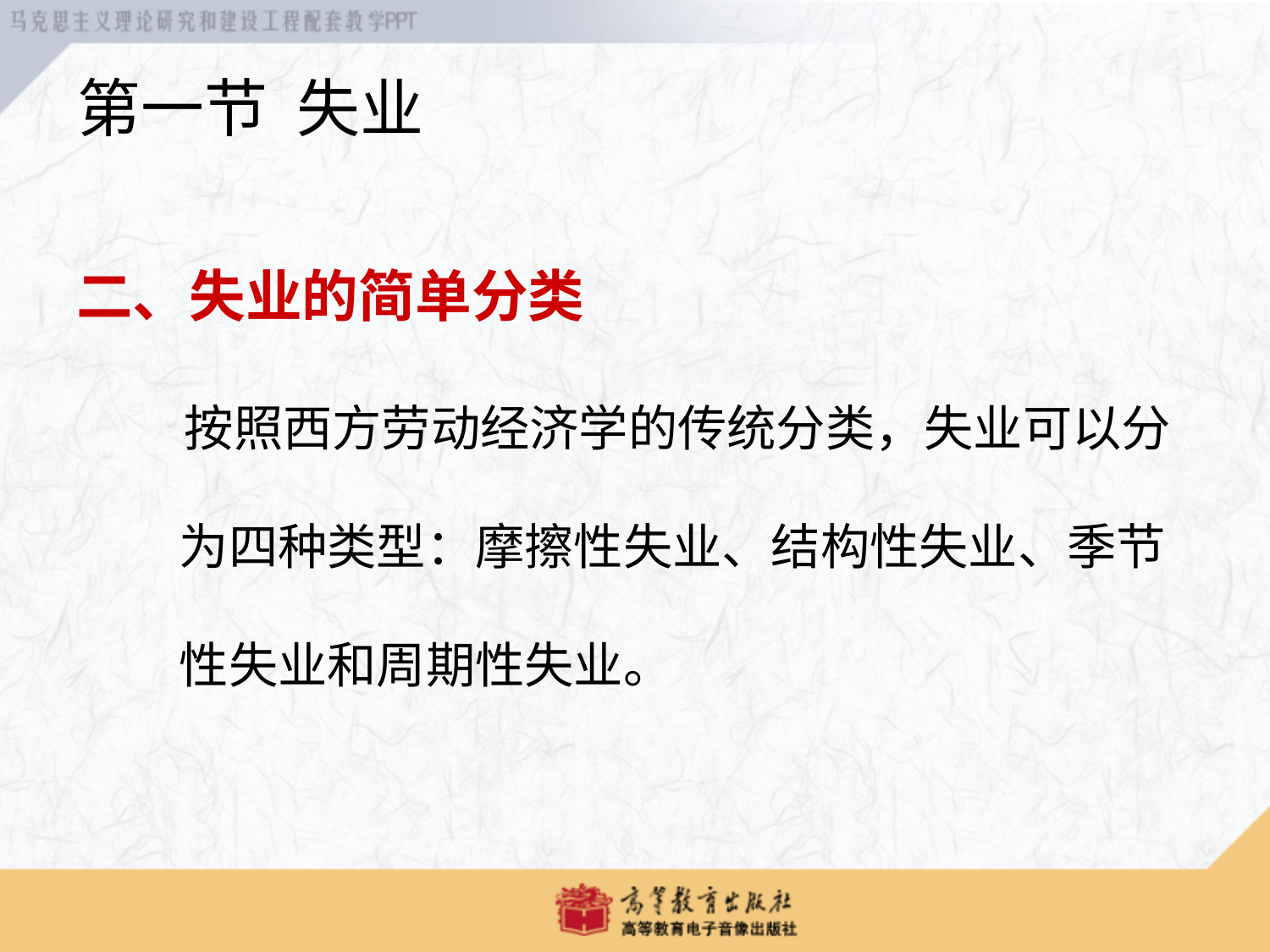

# 第一节  失业
二、失业的简单分类
   按照西方劳动经济学的传统分类，失业可以分为四种类型：摩擦性失业、结构性失业、季节性失业和周期性失业。